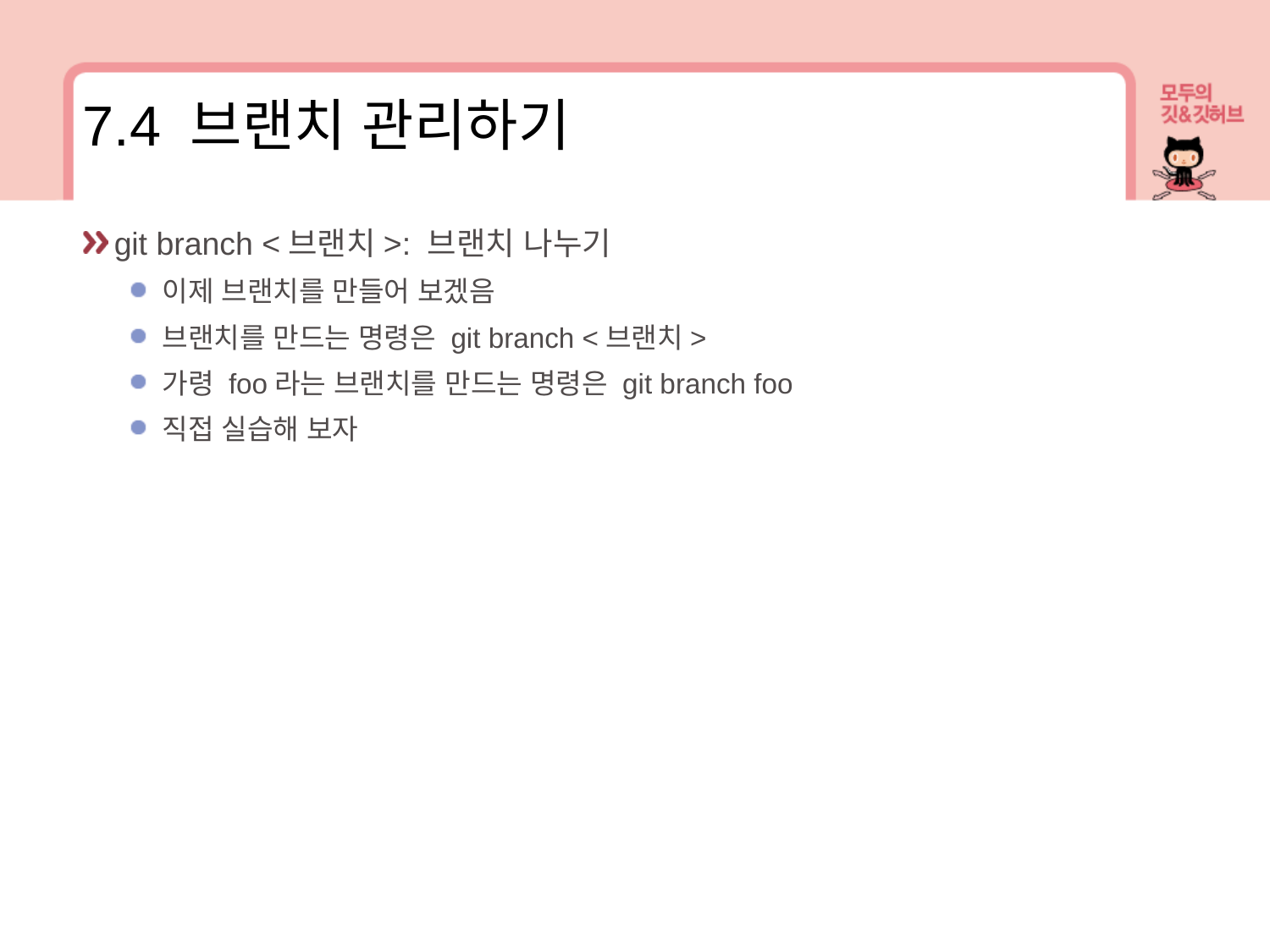

7.4 브랜치 관리하기
git branch <브랜치>: 브랜치 나누기
이제 브랜치를 만들어 보겠음
브랜치를 만드는 명령은 git branch <브랜치>
가령 foo라는 브랜치를 만드는 명령은 git branch foo
직접 실습해 보자